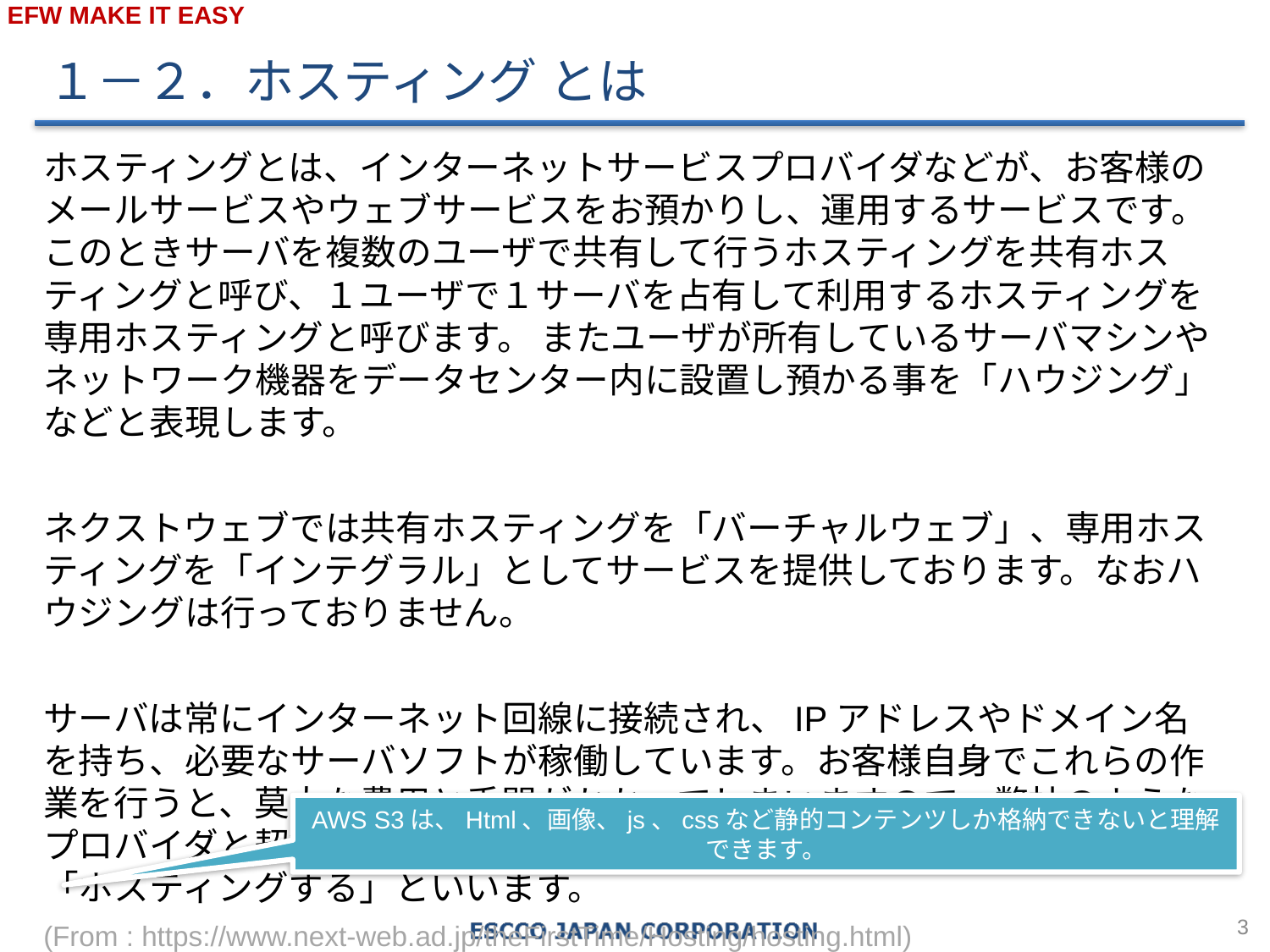

１－２．ホスティング とは
ホスティングとは、インターネットサービスプロバイダなどが、お客様のメールサービスやウェブサービスをお預かりし、運用するサービスです。このときサーバを複数のユーザで共有して行うホスティングを共有ホスティングと呼び、１ユーザで１サーバを占有して利用するホスティングを専用ホスティングと呼びます。 またユーザが所有しているサーバマシンやネットワーク機器をデータセンター内に設置し預かる事を「ハウジング」などと表現します。

ネクストウェブでは共有ホスティングを「バーチャルウェブ」、専用ホスティングを「インテグラル」としてサービスを提供しております。なおハウジングは行っておりません。

サーバは常にインターネット回線に接続され、IPアドレスやドメイン名を持ち、必要なサーバソフトが稼働しています。お客様自身でこれらの作業を行うと、莫大な費用と手間がかかってしまいますので、弊社のようなプロバイダと契約しサーバと回線を安価で借りるのです。これを一般的に「ホスティングする」といいます。
(From : https://www.next-web.ad.jp/theFirstTime/Hosting/hosting.html)
AWS S3は、Html、画像、js、cssなど静的コンテンツしか格納できないと理解できます。
3